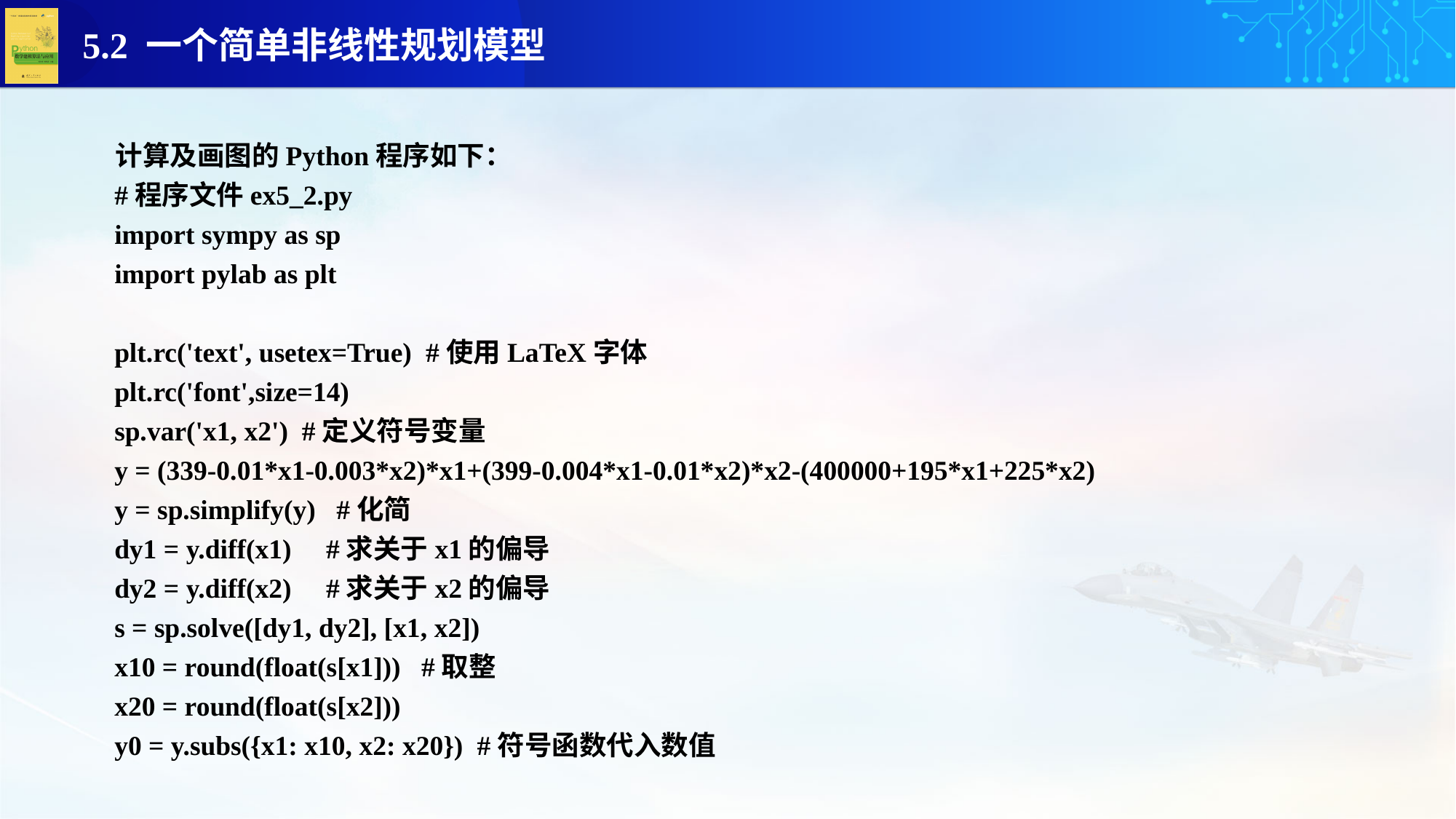

计算及画图的Python程序如下：
#程序文件ex5_2.py
import sympy as sp
import pylab as plt

plt.rc('text', usetex=True)  #使用LaTeX字体
plt.rc('font',size=14)
sp.var('x1, x2')  #定义符号变量
y = (339-0.01*x1-0.003*x2)*x1+(399-0.004*x1-0.01*x2)*x2-(400000+195*x1+225*x2)
y = sp.simplify(y)   #化简
dy1 = y.diff(x1)     #求关于x1的偏导
dy2 = y.diff(x2)     #求关于x2的偏导
s = sp.solve([dy1, dy2], [x1, x2])
x10 = round(float(s[x1]))   #取整
x20 = round(float(s[x2]))
y0 = y.subs({x1: x10, x2: x20})  #符号函数代入数值